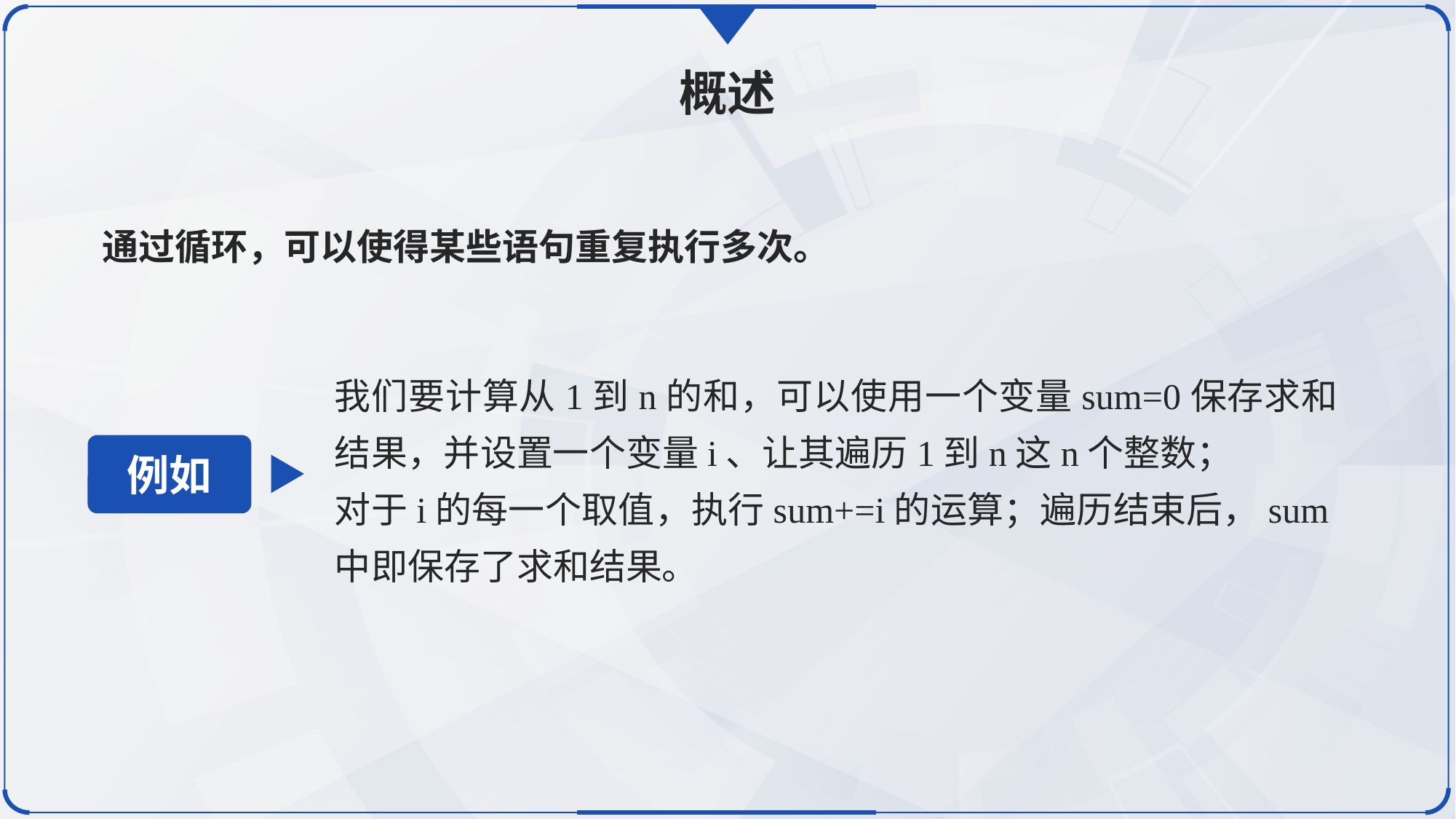

概述
通过循环，可以使得某些语句重复执行多次。
我们要计算从1到n的和，可以使用一个变量sum=0保存求和结果，并设置一个变量i、让其遍历1到n这n个整数；
对于i的每一个取值，执行sum+=i的运算；遍历结束后，sum中即保存了求和结果。

例如